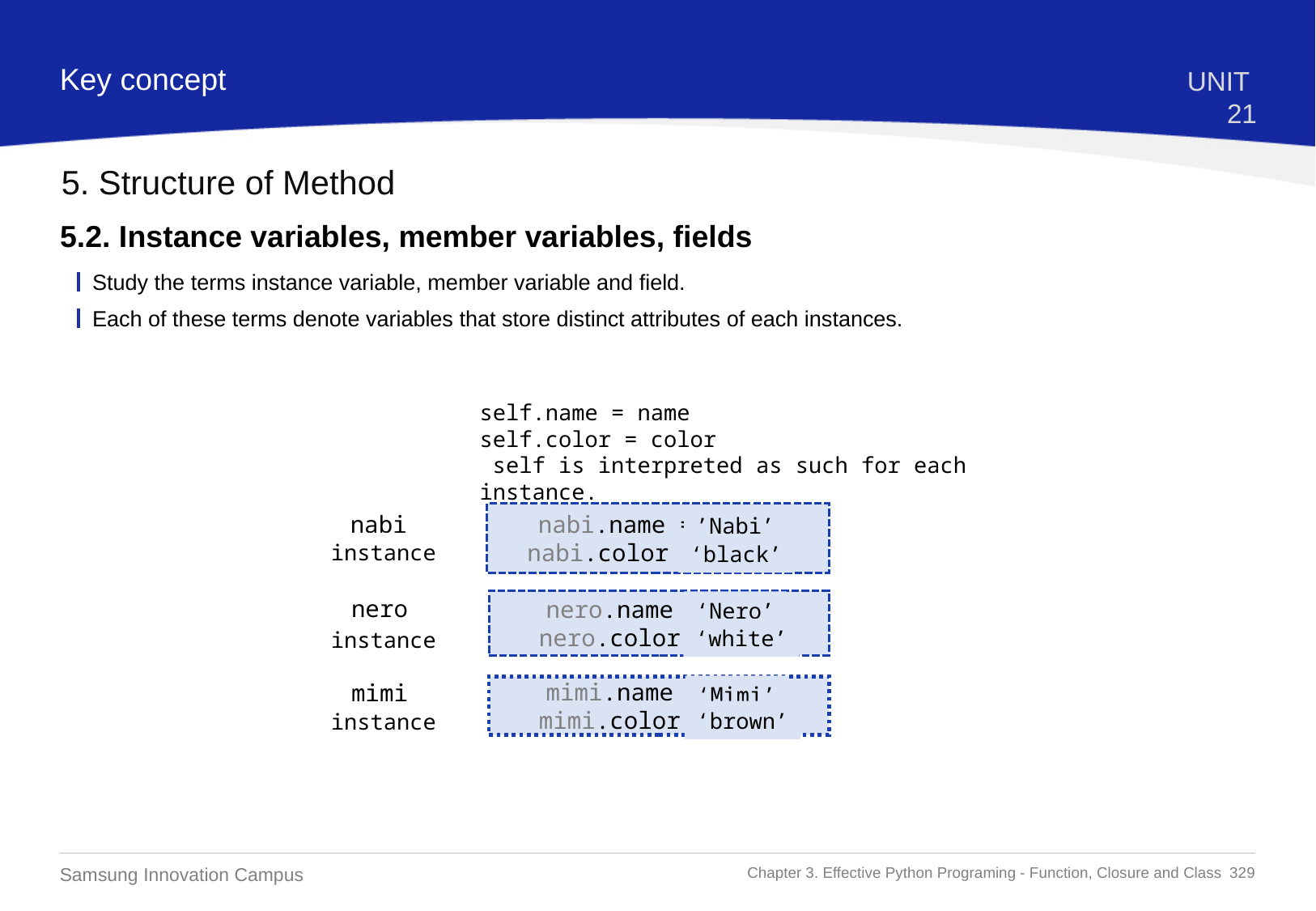

Key concept
UNIT  21
5. Structure of Method
5.2. Instance variables, member variables, fields
Study the terms instance variable, member variable and field.
Each of these terms denote variables that store distinct attributes of each instances.
self.name = name
self.color = color
 self is interpreted as such for each instance.
nabi.name = ‘나비’
nabi.color =‘검정색’
nero.name =‘네로’
nero.color =‘흰색’
mimi.name =‘미미’
mimi.color =‘갈색’
nabi
인스턴스
nero
인스턴스
mimi
인스턴스
’Nabi’
instance
‘black’
‘Nero’
instance
‘white’
‘Mimi’
‘brown’
instance